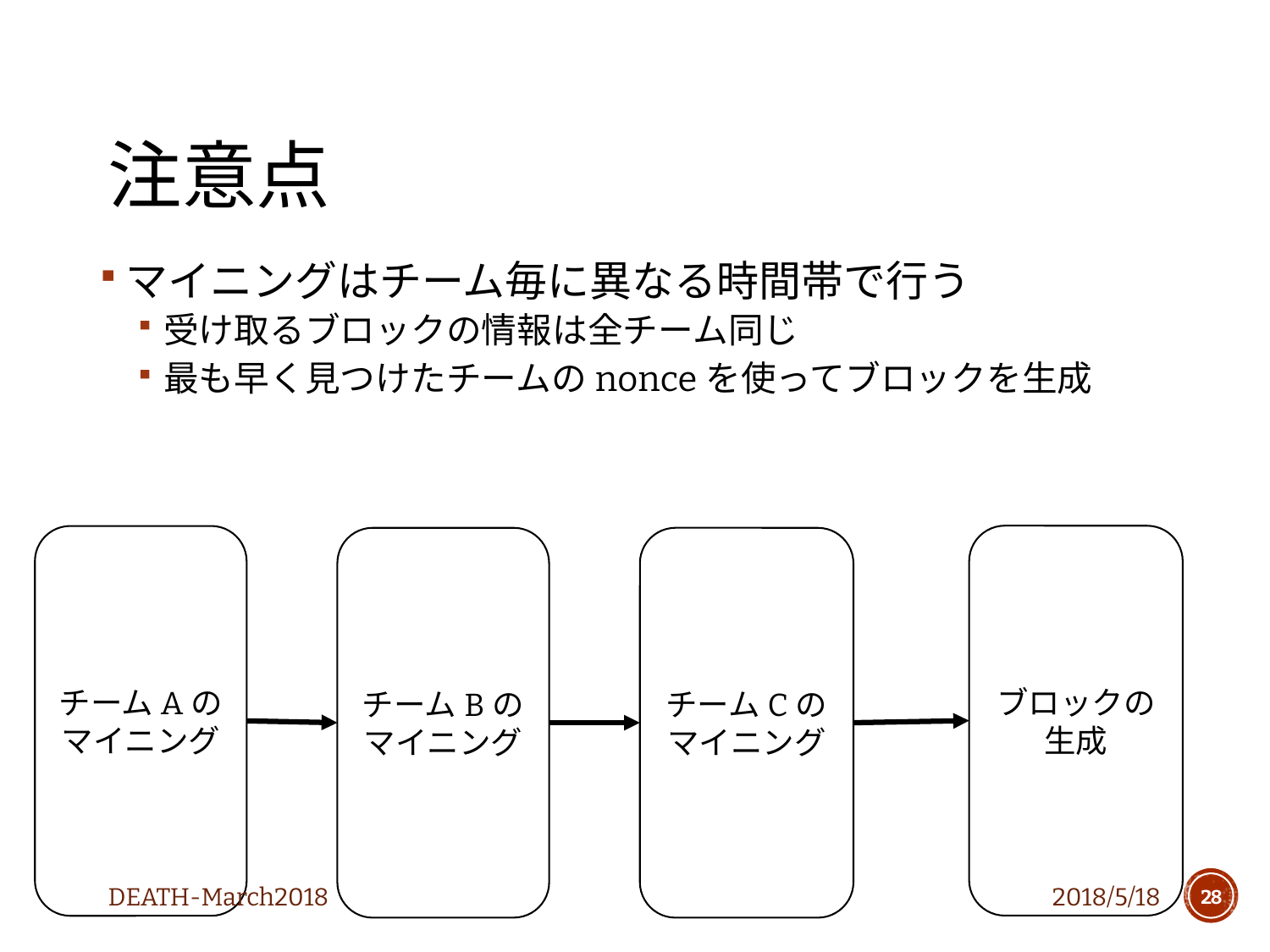

# 注意点
マイニングはチーム毎に異なる時間帯で行う
受け取るブロックの情報は全チーム同じ
最も早く見つけたチームのnonceを使ってブロックを生成
ブロックの生成
チームAの
マイニング
チームBの
マイニング
チームCの
マイニング
DEATH-March2018
2018/5/18
28